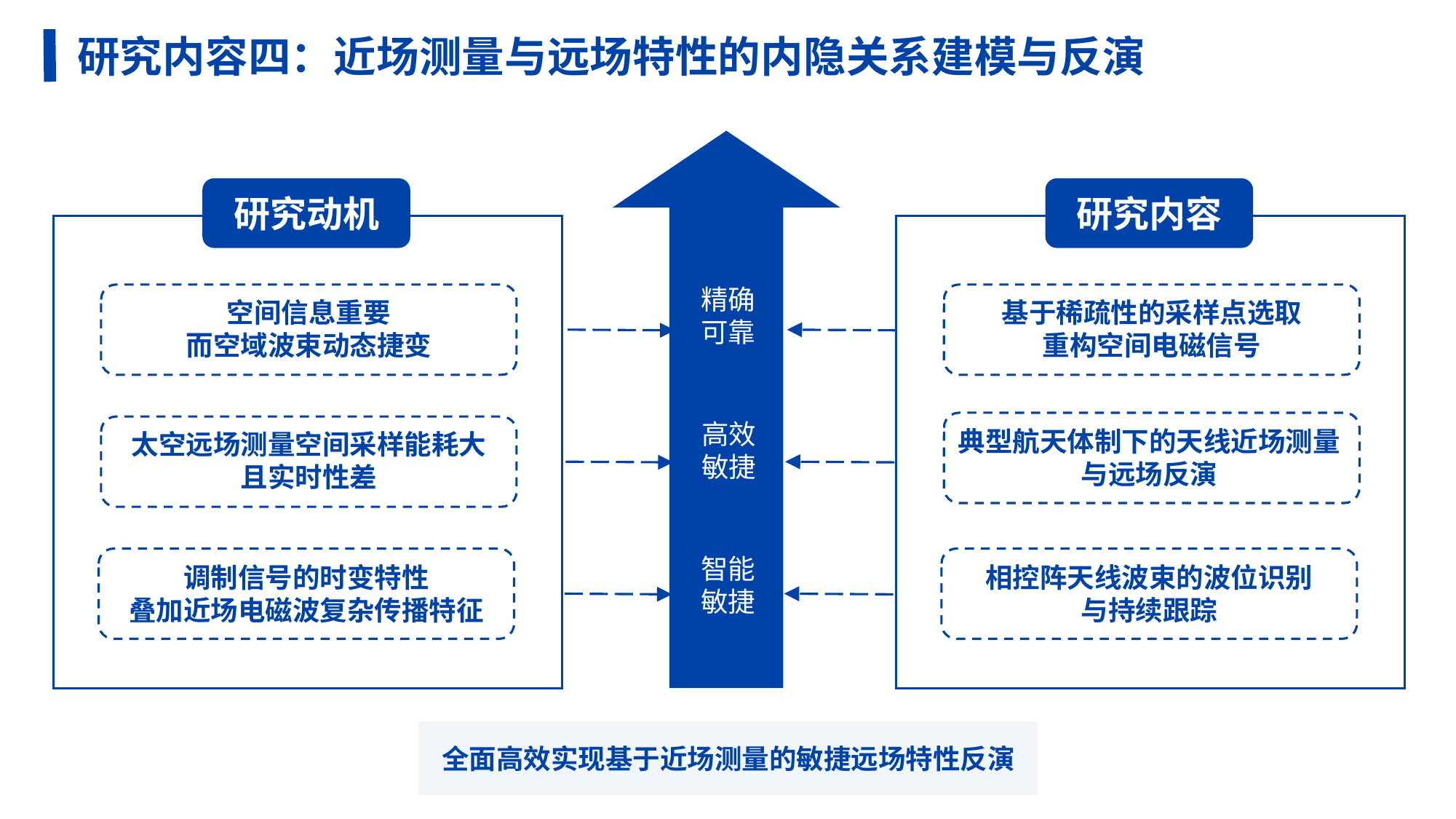

目标设置及总体技术路线
研究内容四：近场测量与远场特性的内隐关系建模与反演

研究内容

基于稀疏性的采样点选取
重构空间电磁信号

典型航天体制下的天线近场测量与远场反演

相控阵天线波束的波位识别
与持续跟踪
研究动机

空间信息重要
而空域波束动态捷变

太空远场测量空间采样能耗大
且实时性差

调制信号的时变特性
叠加近场电磁波复杂传播特征
精确
可靠
高效
敏捷
智能
敏捷
全面高效实现基于近场测量的敏捷远场特性反演
14